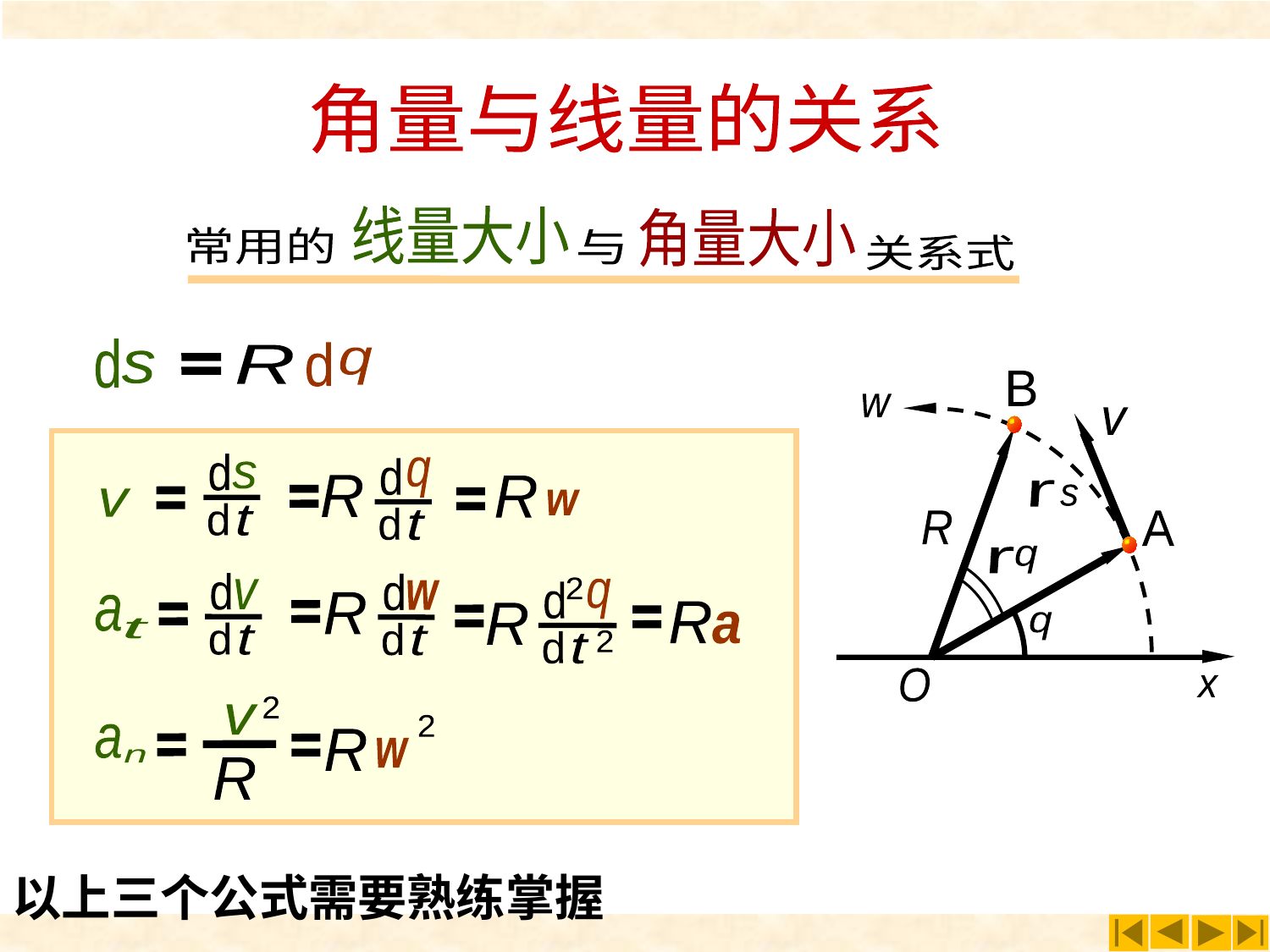

角线量关系

角量与线量的关系
线量大小
角量大小
常用的
与
关系式

d
s
d
θ
R

B

ω
v

r
s
A
R

θ
r

θ

O
x

d

d
t
θ
d

d
t
s
R
R

v
ω
d

d
t
d

d
t
2
θ
v
ω
d

R

a
τ

R
R
α

2
d
t
2
v
2
a
n

R
ω

R
以上三个公式需要熟练掌握